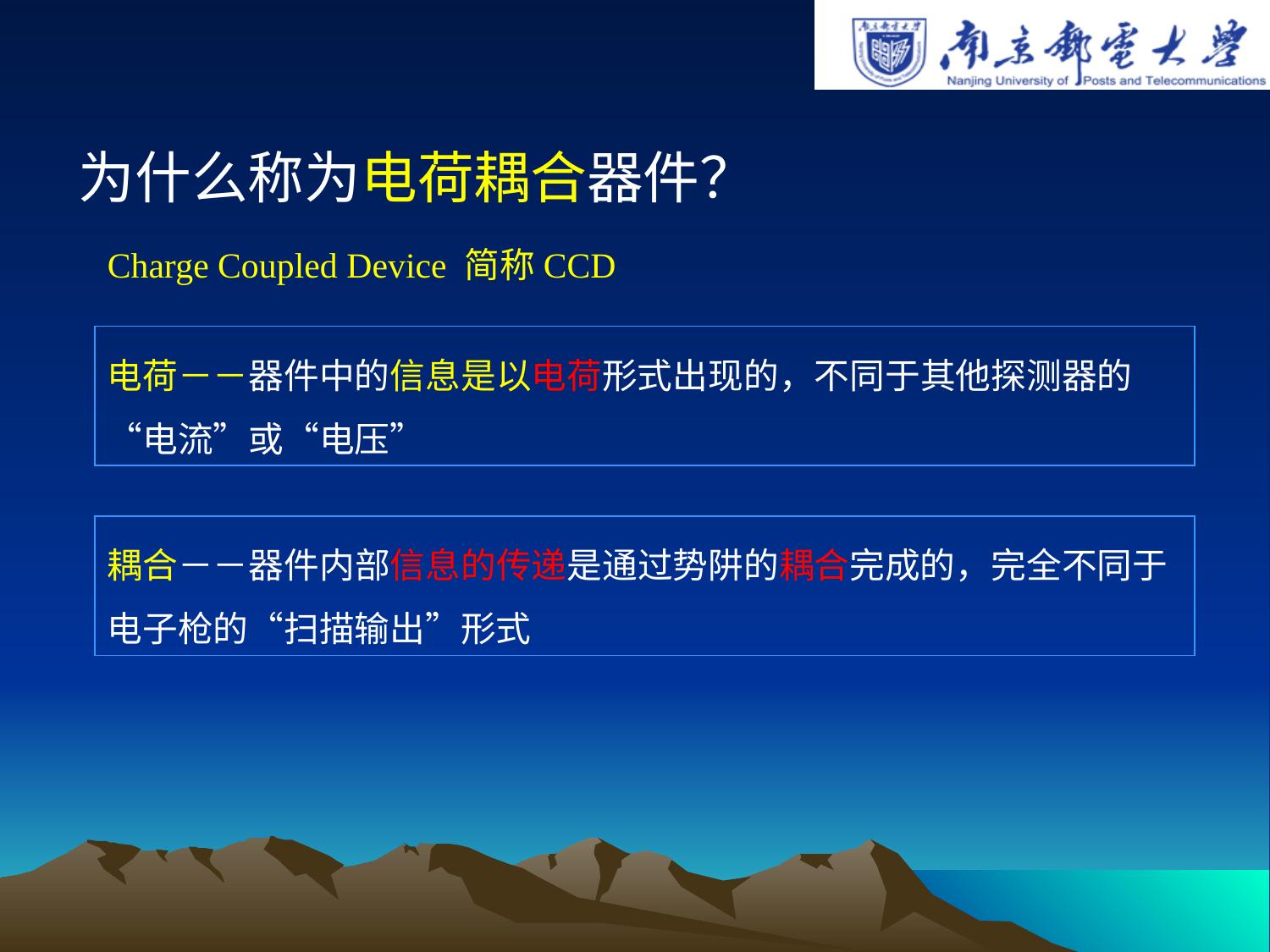

为什么称为电荷耦合器件？
Charge Coupled Device 简称CCD
电荷－－器件中的信息是以电荷形式出现的，不同于其他探测器的“电流”或“电压”
耦合－－器件内部信息的传递是通过势阱的耦合完成的，完全不同于电子枪的“扫描输出”形式